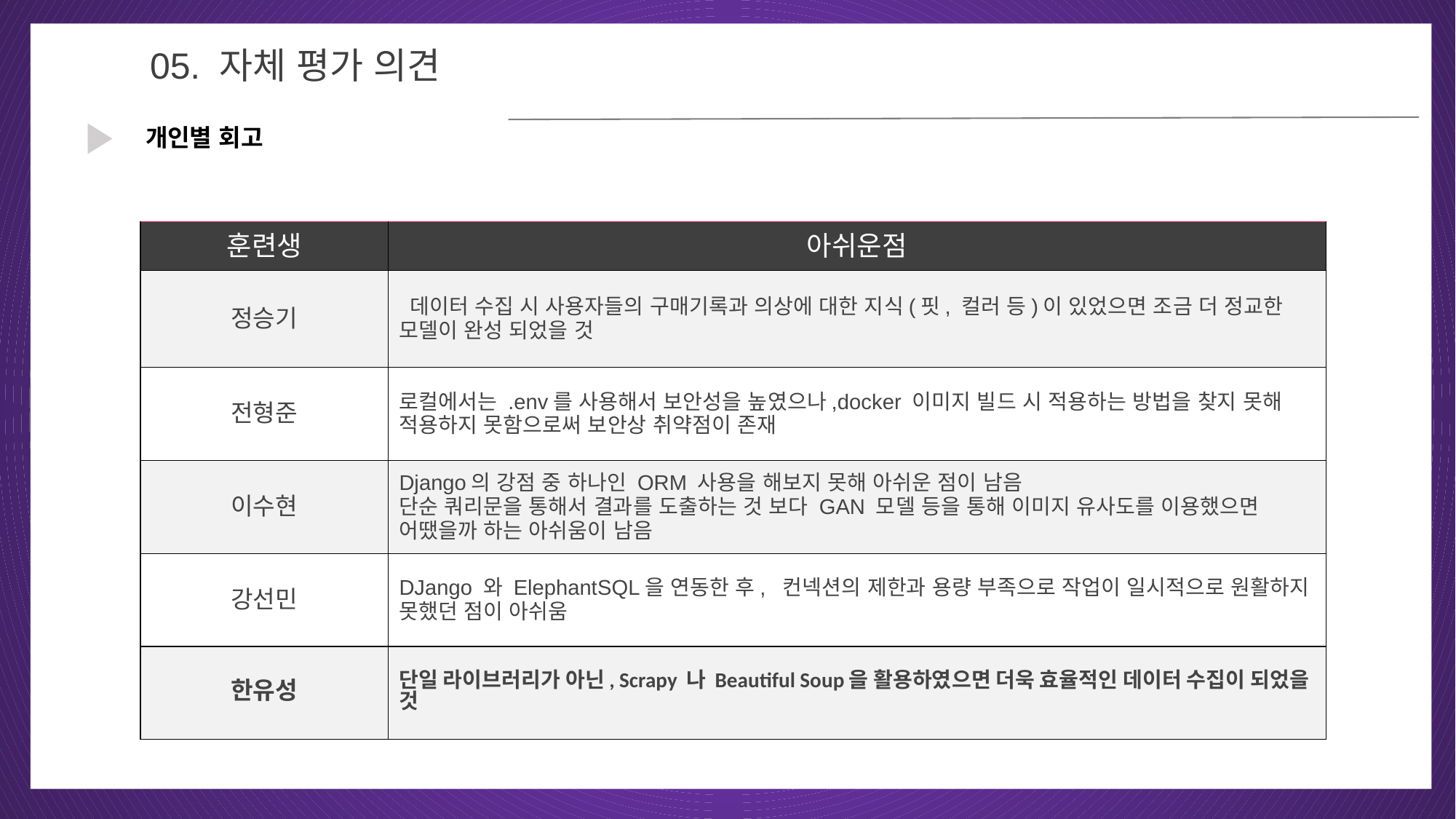

04
05. 자체 평가 의견
▶
개인별 회고

| 훈련생 | 아쉬운점 |  |
| --- | --- | --- |
| 정승기 | 데이터 수집 시 사용자들의 구매기록과 의상에 대한 지식(핏, 컬러 등)이 있었으면 조금 더 정교한 모델이 완성 되었을 것 |  |
| 전형준 | 로컬에서는 .env를 사용해서 보안성을 높였으나,docker 이미지 빌드 시 적용하는 방법을 찾지 못해 적용하지 못함으로써 보안상 취약점이 존재 |  |
| 이수현 | Django의 강점 중 하나인 ORM 사용을 해보지 못해 아쉬운 점이 남음 단순 쿼리문을 통해서 결과를 도출하는 것 보다 GAN 모델 등을 통해 이미지 유사도를 이용했으면 어땠을까 하는 아쉬움이 남음 |  |
| 강선민 | DJango 와 ElephantSQL을 연동한 후, 컨넥션의 제한과 용량 부족으로 작업이 일시적으로 원활하지 못했던 점이 아쉬움 |  |
| 한유성 | 단일 라이브러리가 아닌, Scrapy 나 Beautiful Soup을 활용하였으면 더욱 효율적인 데이터 수집이 되었을 것 |  |